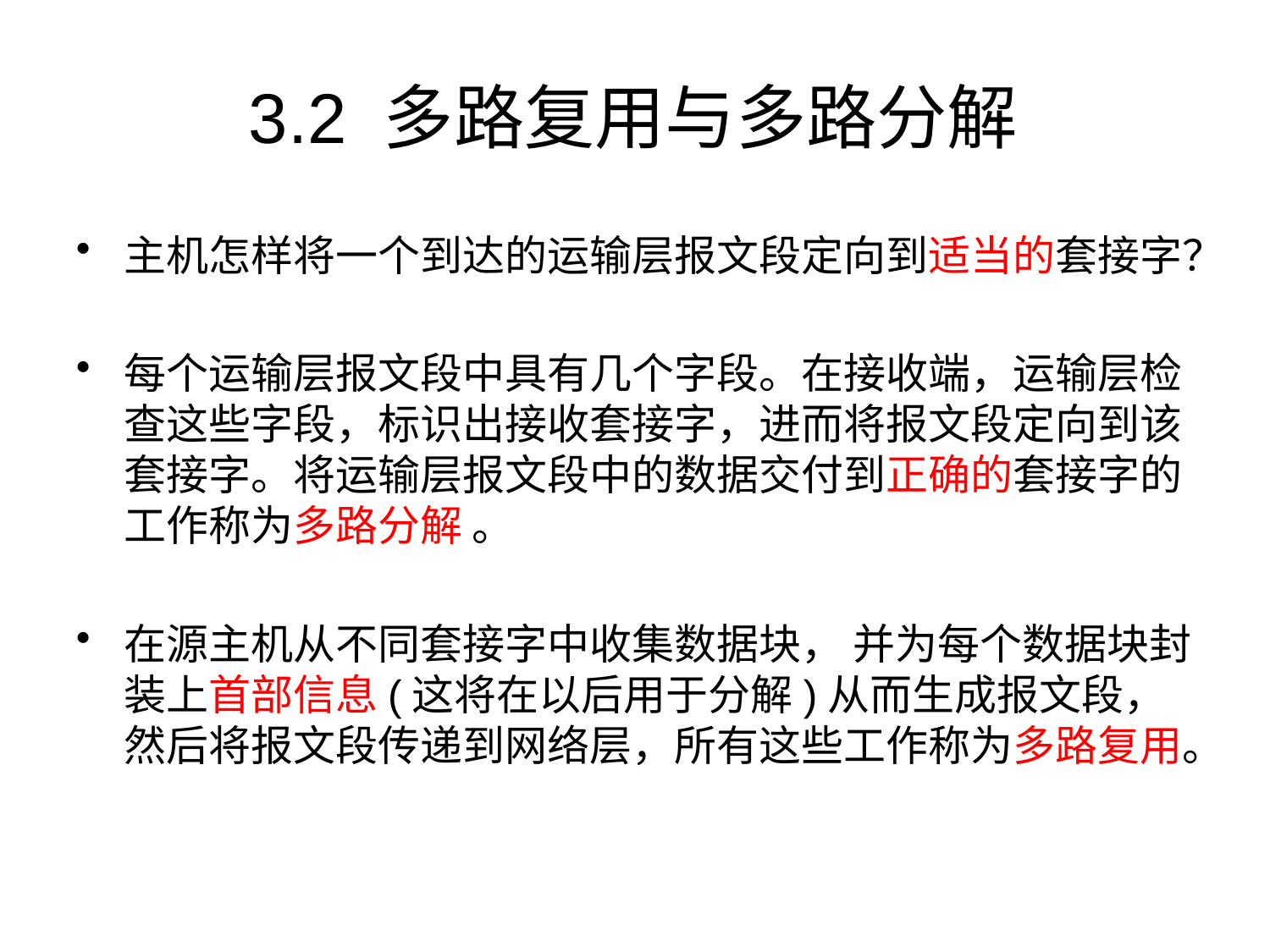

# 3.2 多路复用与多路分解
主机怎样将一个到达的运输层报文段定向到适当的套接字？

每个运输层报文段中具有几个字段。在接收端，运输层检查这些字段，标识出接收套接字，进而将报文段定向到该套接字。将运输层报文段中的数据交付到正确的套接字的工作称为多路分解 。

在源主机从不同套接字中收集数据块， 并为每个数据块封装上首部信息(这将在以后用于分解)从而生成报文段，然后将报文段传递到网络层，所有这些工作称为多路复用。